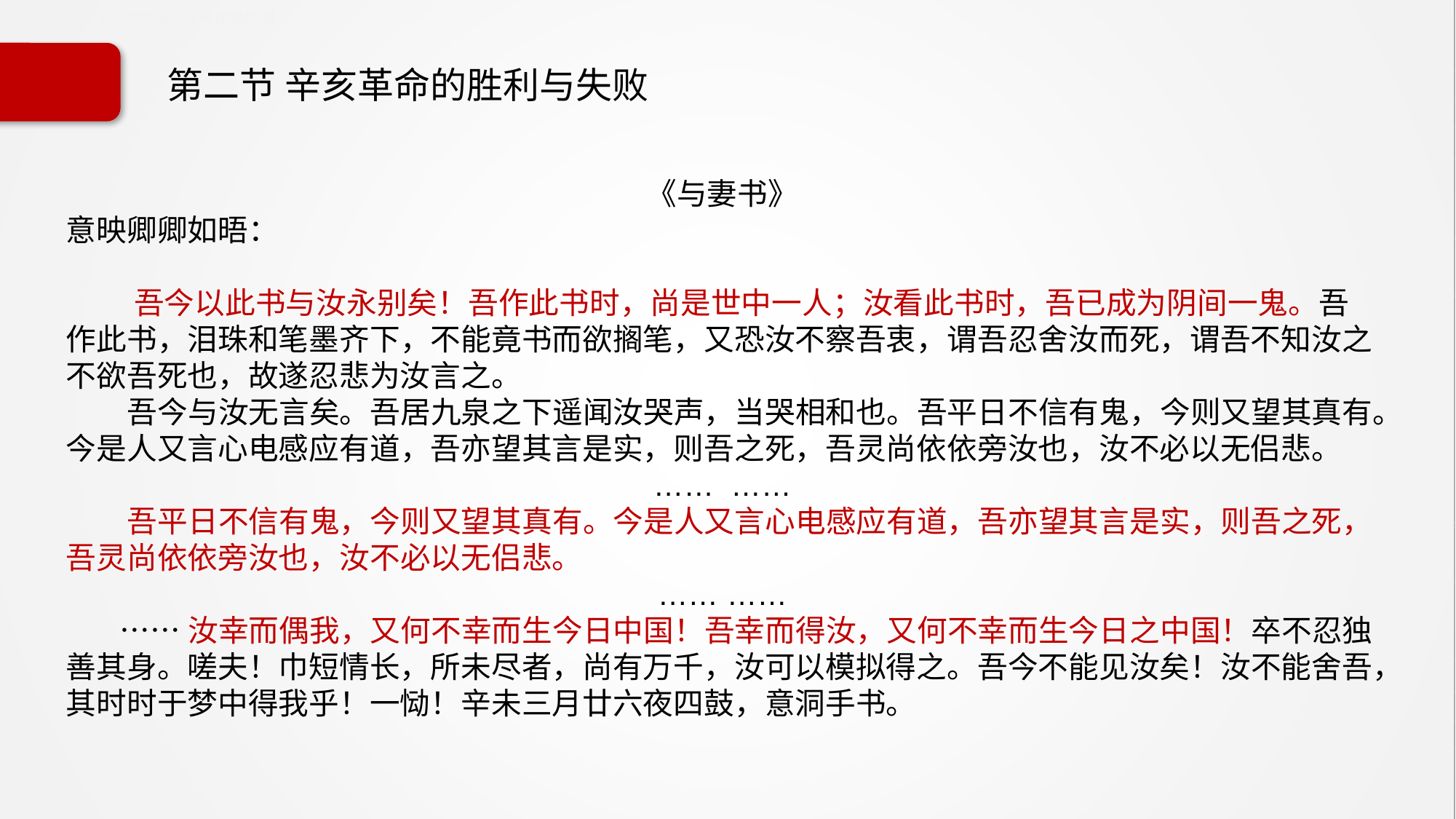

3.2.1.1各地武装起义与保路风潮
# 第二节 辛亥革命的胜利与失败
《与妻书》
意映卿卿如晤：

         吾今以此书与汝永别矣！吾作此书时，尚是世中一人；汝看此书时，吾已成为阴间一鬼。吾作此书，泪珠和笔墨齐下，不能竟书而欲搁笔，又恐汝不察吾衷，谓吾忍舍汝而死，谓吾不知汝之不欲吾死也，故遂忍悲为汝言之。
        吾今与汝无言矣。吾居九泉之下遥闻汝哭声，当哭相和也。吾平日不信有鬼，今则又望其真有。今是人又言心电感应有道，吾亦望其言是实，则吾之死，吾灵尚依依旁汝也，汝不必以无侣悲。
……  ……
        吾平日不信有鬼，今则又望其真有。今是人又言心电感应有道，吾亦望其言是实，则吾之死，吾灵尚依依旁汝也，汝不必以无侣悲。
…… ……
        ……汝幸而偶我，又何不幸而生今日中国！吾幸而得汝，又何不幸而生今日之中国！卒不忍独善其身。嗟夫！巾短情长，所未尽者，尚有万千，汝可以模拟得之。吾今不能见汝矣！汝不能舍吾，其时时于梦中得我乎！一恸！辛未三月廿六夜四鼓，意洞手书。